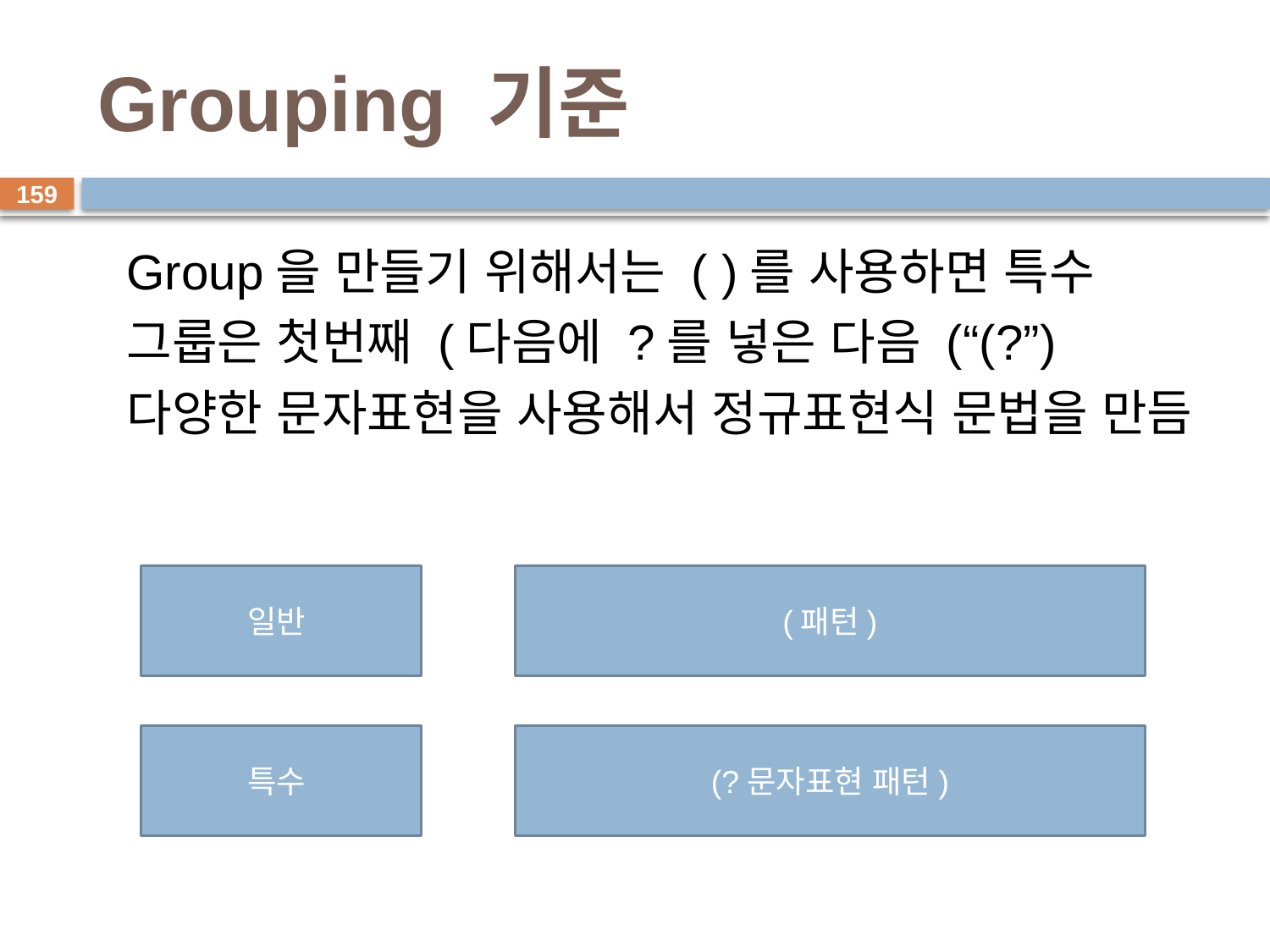

# Grouping 기준
159
Group을 만들기 위해서는 ( )를 사용하면 특수 그룹은 첫번째 (다음에 ?를 넣은 다음 (“(?”) 다양한 문자표현을 사용해서 정규표현식 문법을 만듬
일반
(패턴)
특수
(?문자표현 패턴)